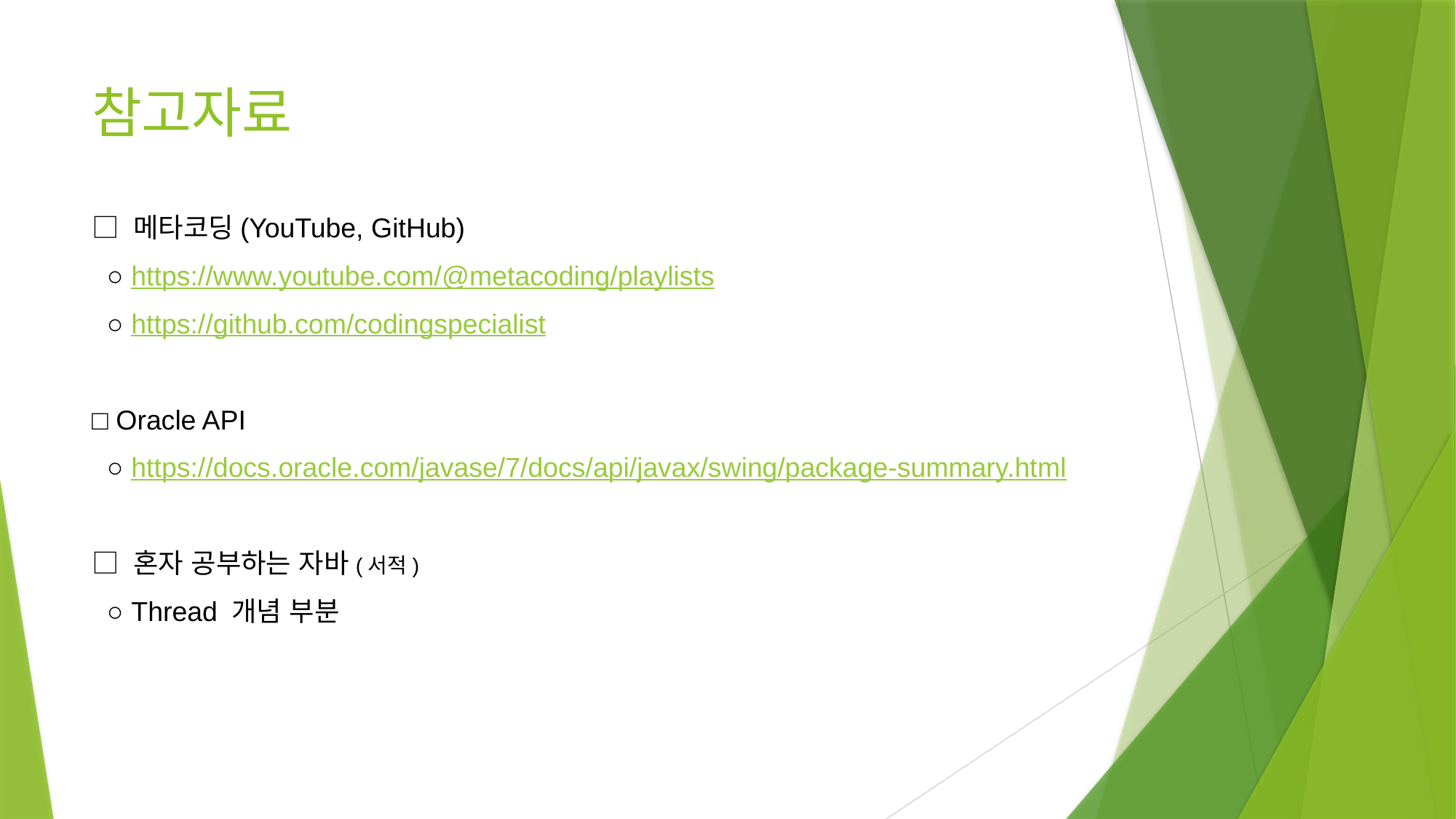

# 참고자료
□ 메타코딩(YouTube, GitHub)
  ○ https://www.youtube.com/@metacoding/playlists
  ○ https://github.com/codingspecialist

□ Oracle API
  ○ https://docs.oracle.com/javase/7/docs/api/javax/swing/package-summary.html

□ 혼자 공부하는 자바(서적)
  ○ Thread 개념 부분